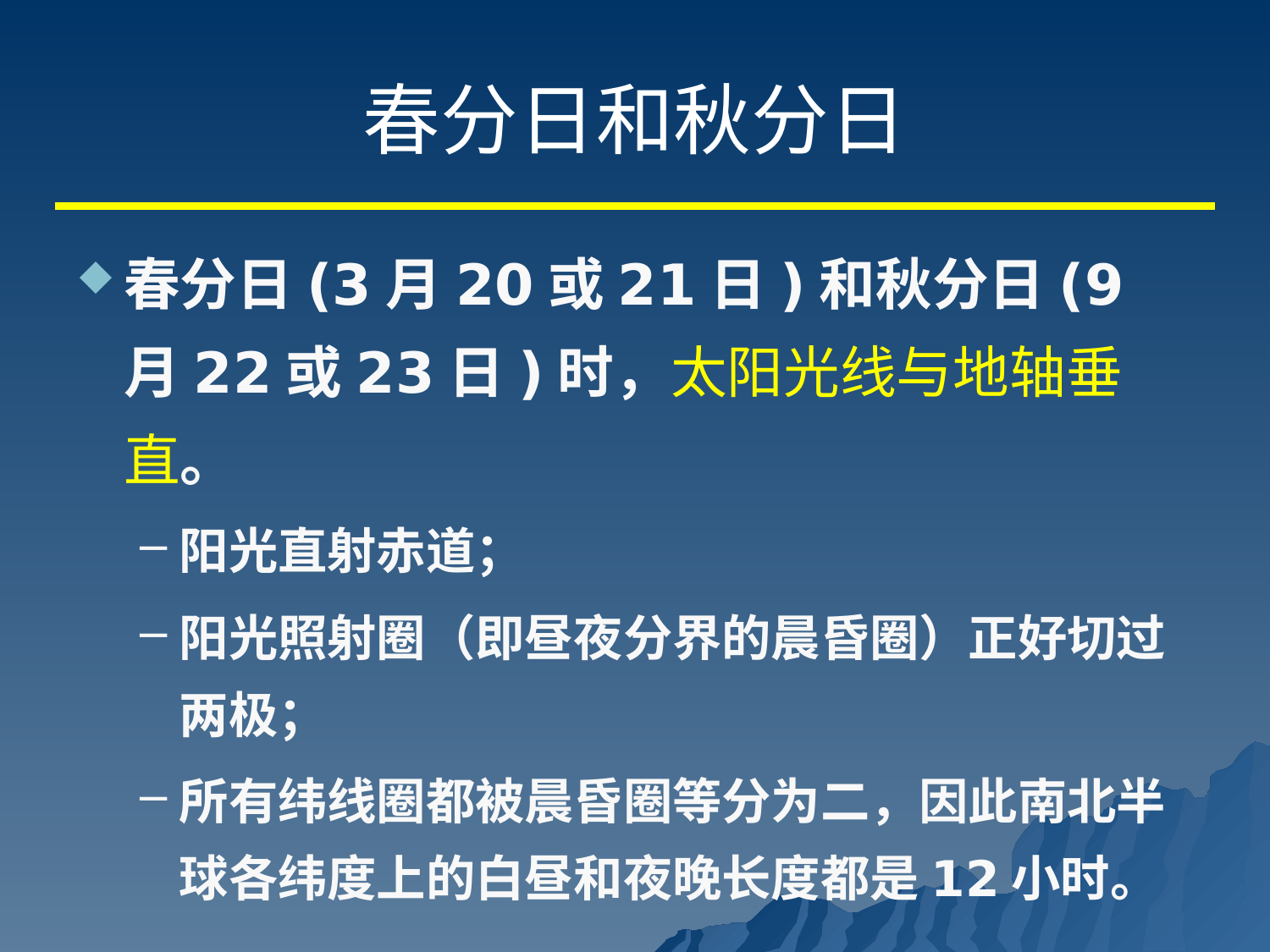

# 春分日和秋分日
春分日(3月20或21日)和秋分日(9月22或23日)时，太阳光线与地轴垂直。
阳光直射赤道；
阳光照射圈（即昼夜分界的晨昏圈）正好切过两极；
所有纬线圈都被晨昏圈等分为二，因此南北半球各纬度上的白昼和夜晚长度都是12小时。